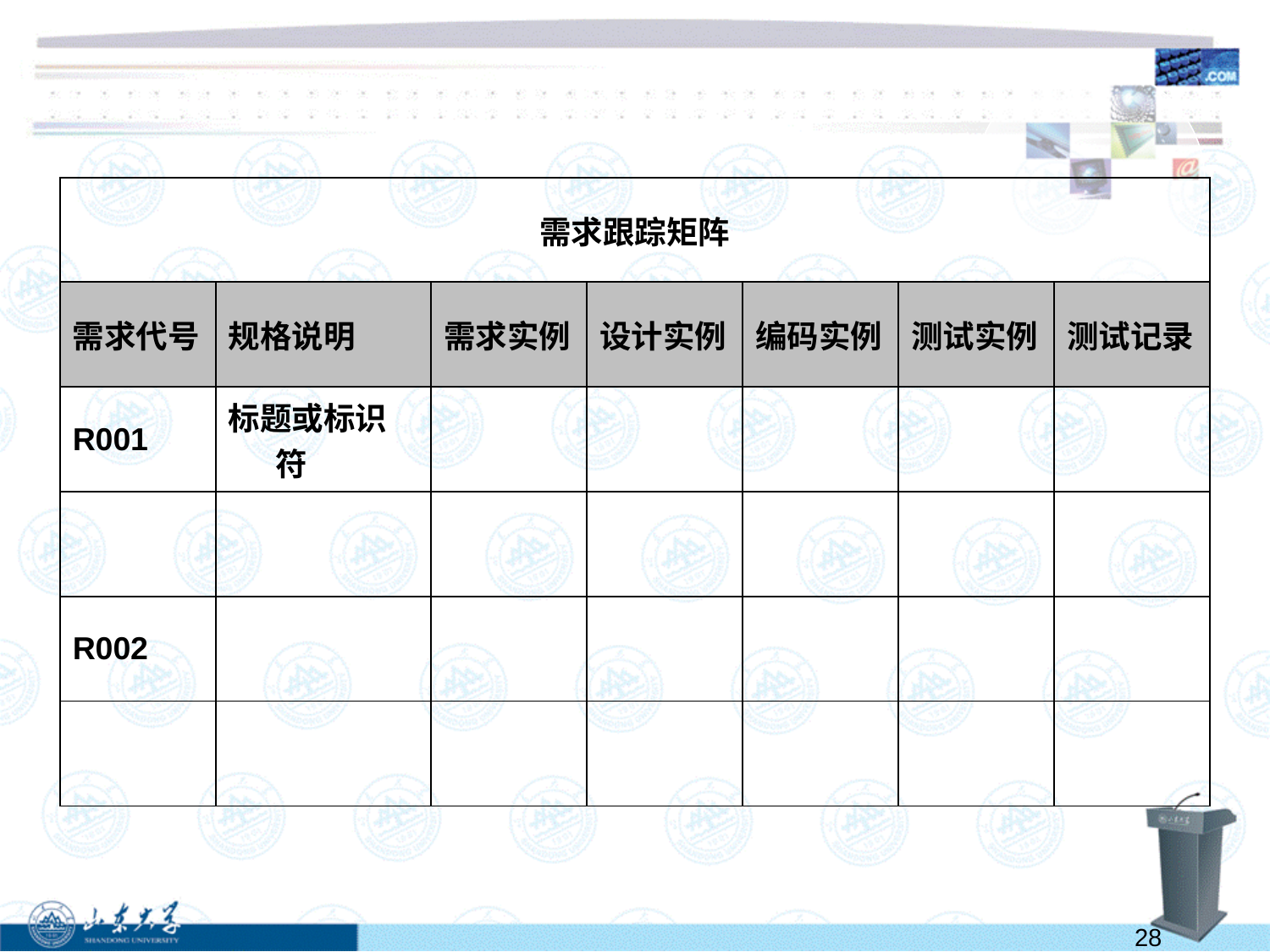

#
| 需求跟踪矩阵 |  |  |  |  |  |  |
| --- | --- | --- | --- | --- | --- | --- |
| 需求代号 | 规格说明 | 需求实例 | 设计实例 | 编码实例 | 测试实例 | 测试记录 |
| R001 | 标题或标识符 |  |  |  |  |  |
|  |  |  |  |  |  |  |
| R002 |  |  |  |  |  |  |
|  |  |  |  |  |  |  |
28